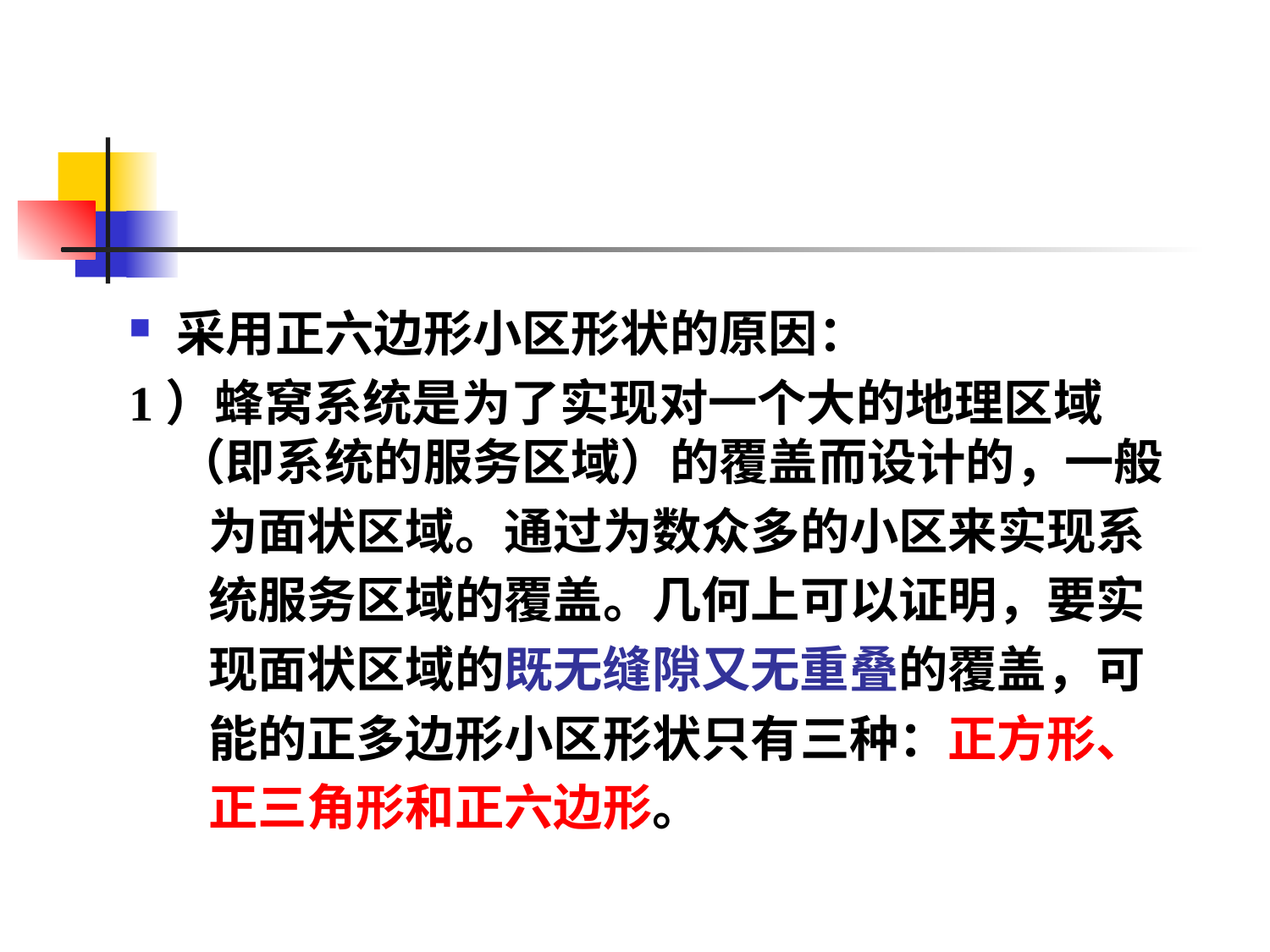

采用正六边形小区形状的原因：
1）蜂窝系统是为了实现对一个大的地理区域（即系统的服务区域）的覆盖而设计的，一般
      为面状区域。通过为数众多的小区来实现系
      统服务区域的覆盖。几何上可以证明，要实
      现面状区域的既无缝隙又无重叠的覆盖，可
      能的正多边形小区形状只有三种：正方形、
      正三角形和正六边形。